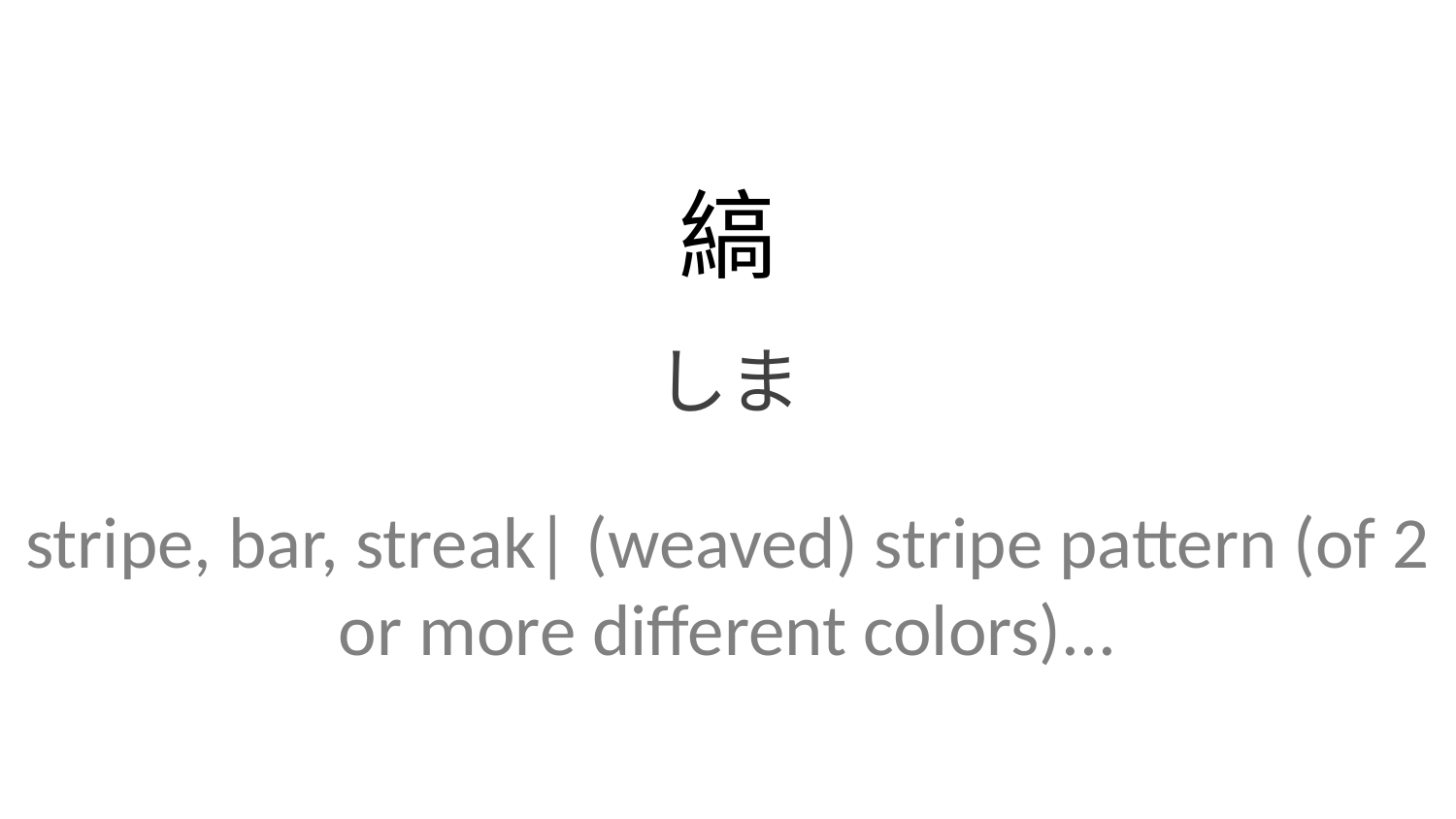

縞

しま
stripe, bar, streak| (weaved) stripe pattern (of 2 or more different colors)...